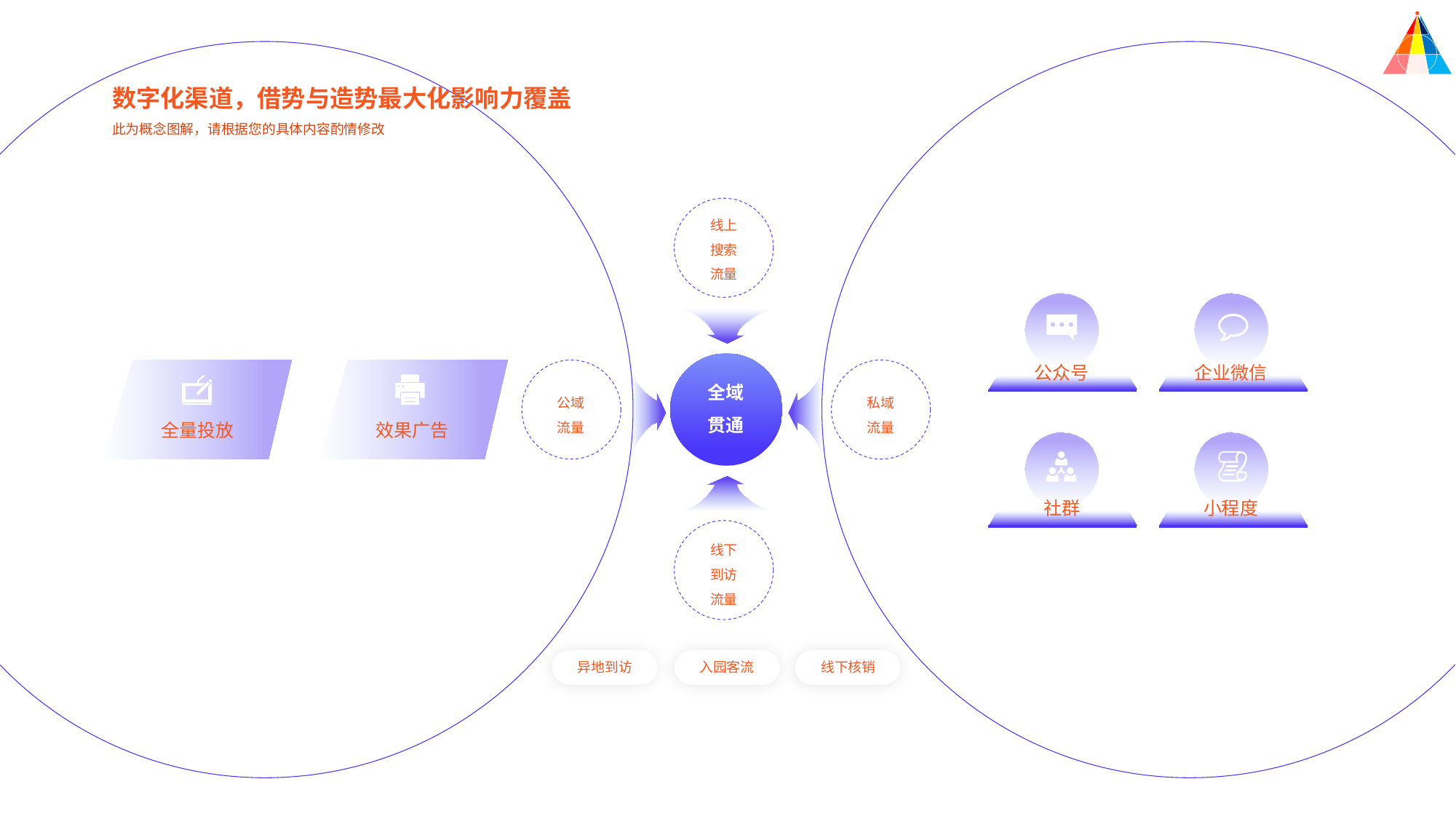

数字化渠道，借势与造势最大化影响力覆盖
此为概念图解，请根据您的具体内容酌情修改

线上
搜索
流量

公众号
企业微信

全域
贯通
公域
流量
私域
流量

全量投放
效果广告

社群
小程度

线下
到访
流量

异地到访
入园客流
线下核销